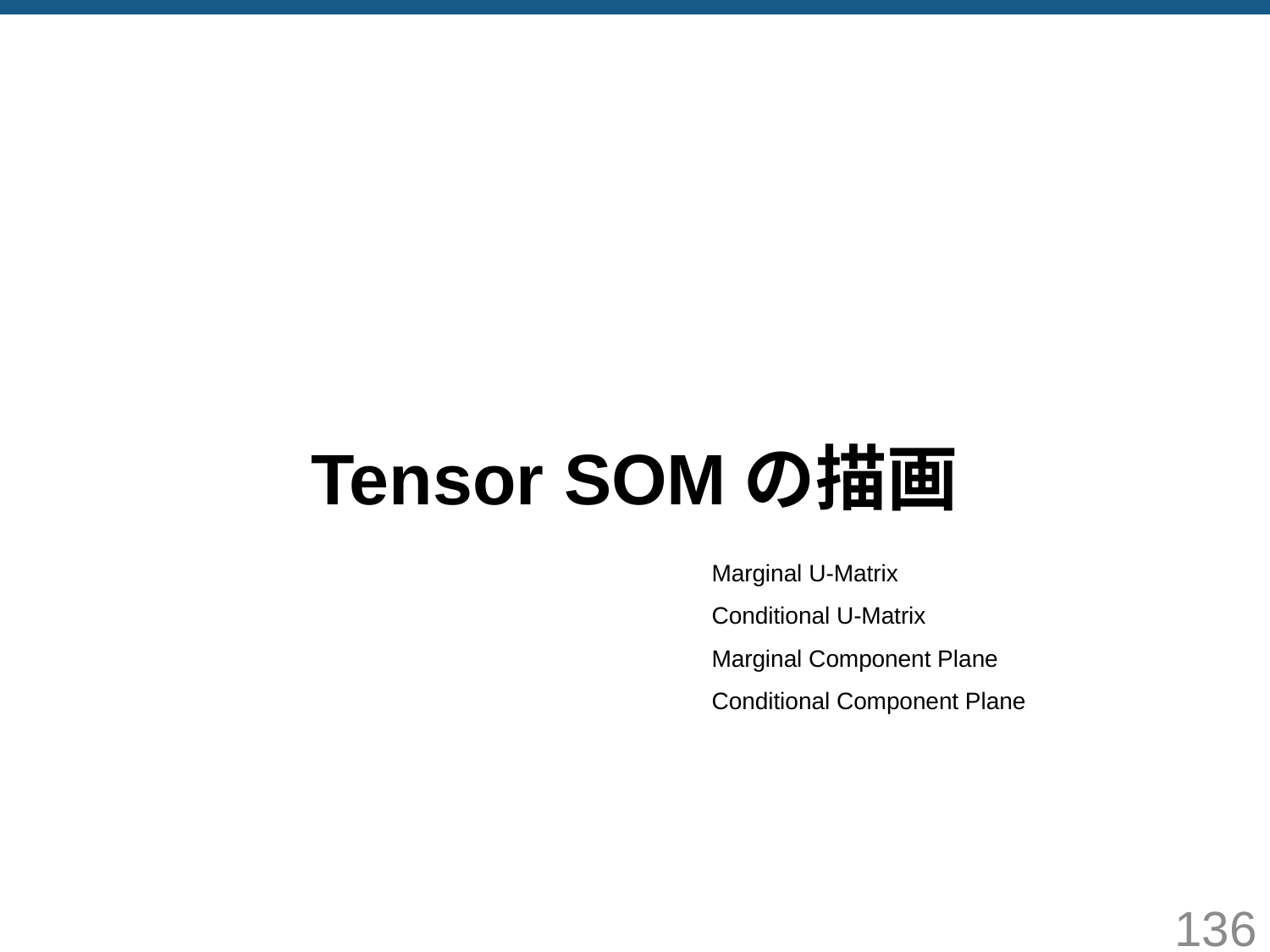

# Tensor SOMの描画
Marginal U-Matrix
Conditional U-Matrix
Marginal Component Plane
Conditional Component Plane
136